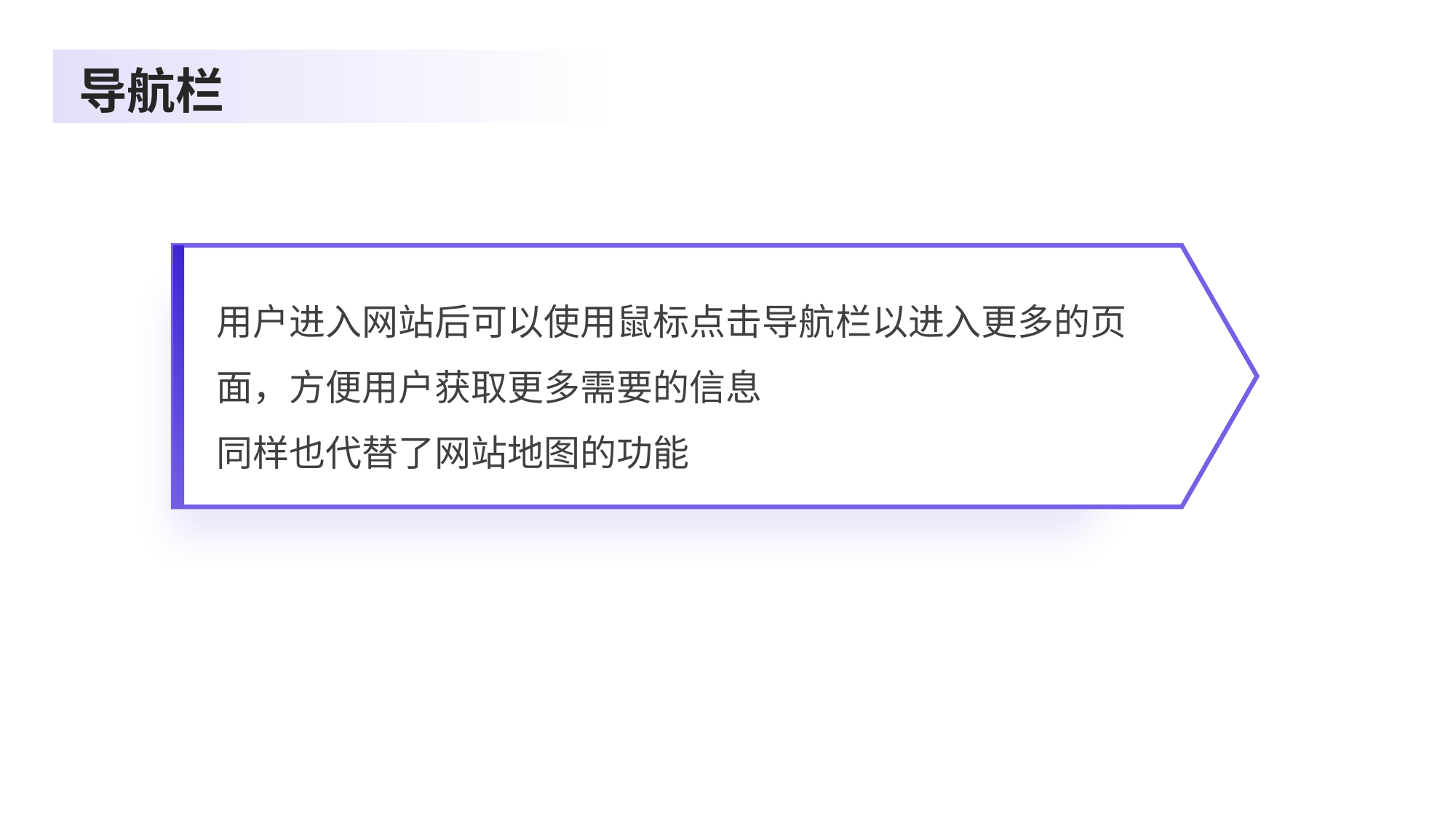

导航栏

用户进入网站后可以使用鼠标点击导航栏以进入更多的页面，方便用户获取更多需要的信息
同样也代替了网站地图的功能